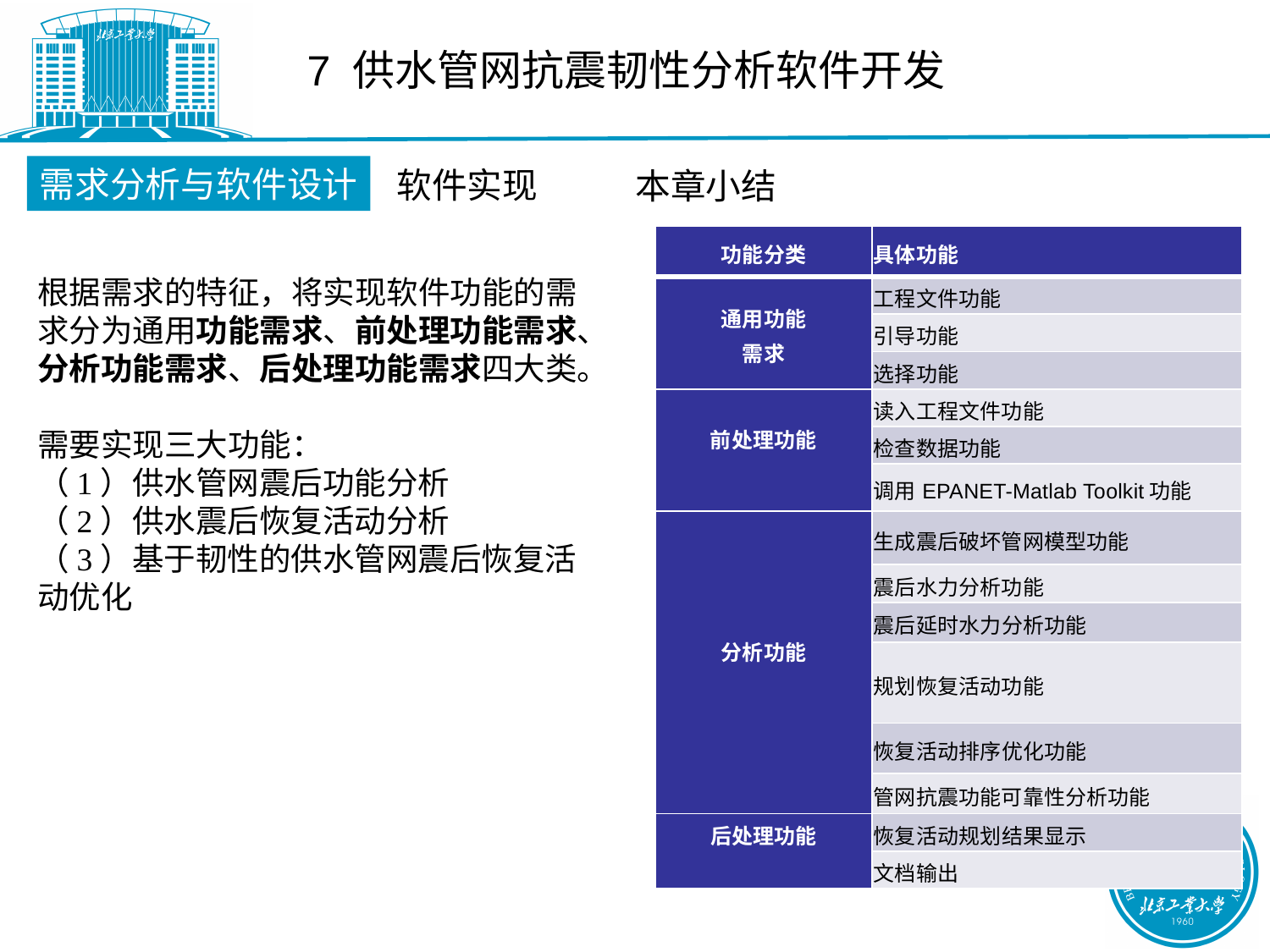

7 供水管网抗震韧性分析软件开发
需求分析与软件设计
软件实现
本章小结
| 功能分类 | 具体功能 |
| --- | --- |
| 通用功能 需求 | 工程文件功能 |
|  | 引导功能 |
|  | 选择功能 |
| 前处理功能 | 读入工程文件功能 |
|  | 检查数据功能 |
|  | 调用EPANET-Matlab Toolkit功能 |
| 分析功能 | 生成震后破坏管网模型功能 |
|  | 震后水力分析功能 |
|  | 震后延时水力分析功能 |
|  | 规划恢复活动功能 |
|  | 恢复活动排序优化功能 |
|  | 管网抗震功能可靠性分析功能 |
| 后处理功能 | 恢复活动规划结果显示 |
|  | 文档输出 |
根据需求的特征，将实现软件功能的需求分为通用功能需求、前处理功能需求、分析功能需求、后处理功能需求四大类。

需要实现三大功能：
（1）供水管网震后功能分析
（2）供水震后恢复活动分析
（3）基于韧性的供水管网震后恢复活动优化